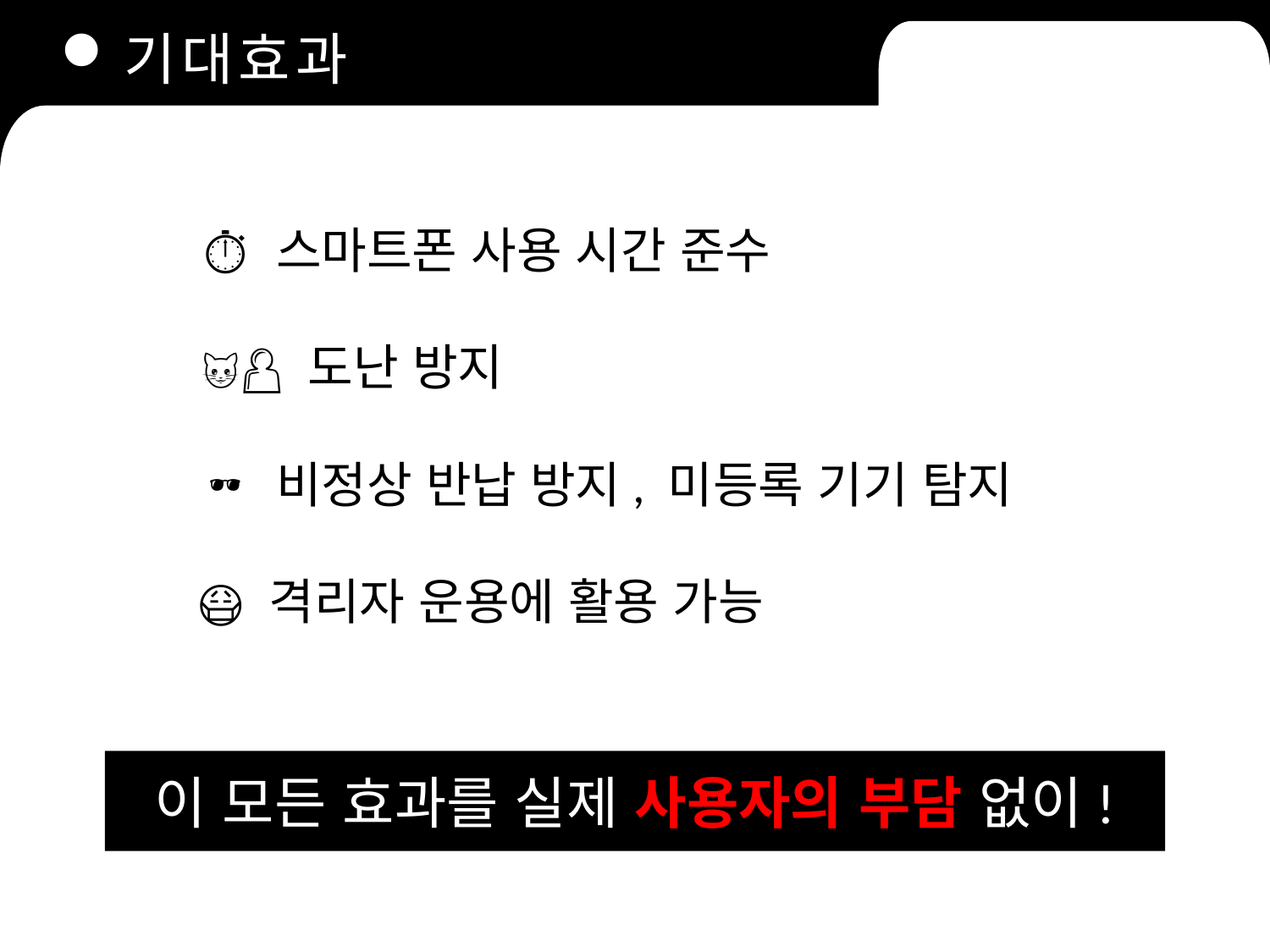

기대효과
⏱ 스마트폰 사용 시간 준수
🐱‍👤 도난 방지
🕶 비정상 반납 방지, 미등록 기기 탐지
😷 격리자 운용에 활용 가능
이 모든 효과를 실제 사용자의 부담 없이!